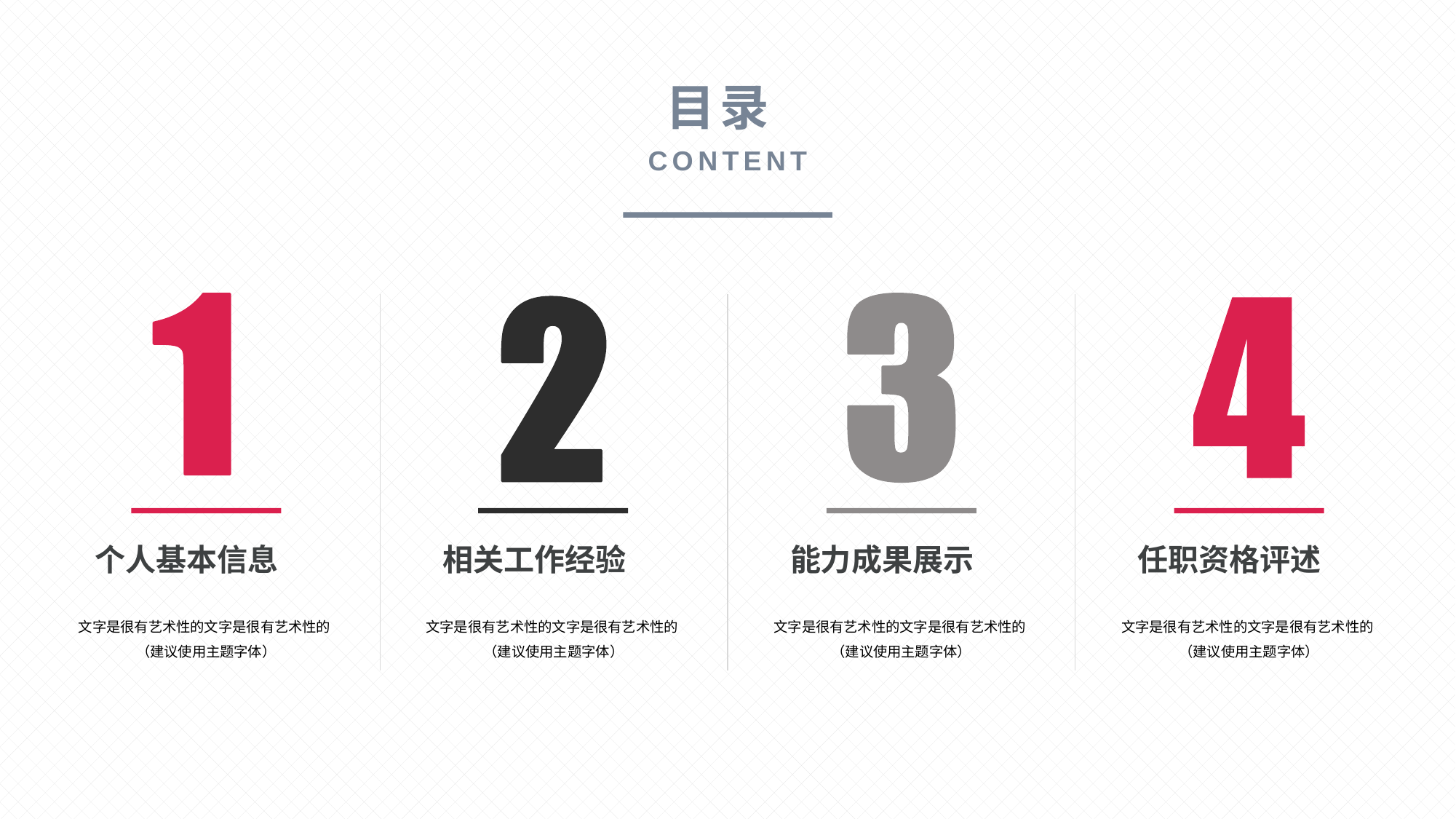

目录

CONTENT

个人基本信息
文字是很有艺术性的文字是很有艺术性的
（建议使用主题字体）
相关工作经验
文字是很有艺术性的文字是很有艺术性的
（建议使用主题字体）
能力成果展示
文字是很有艺术性的文字是很有艺术性的
（建议使用主题字体）
任职资格评述
文字是很有艺术性的文字是很有艺术性的
（建议使用主题字体）